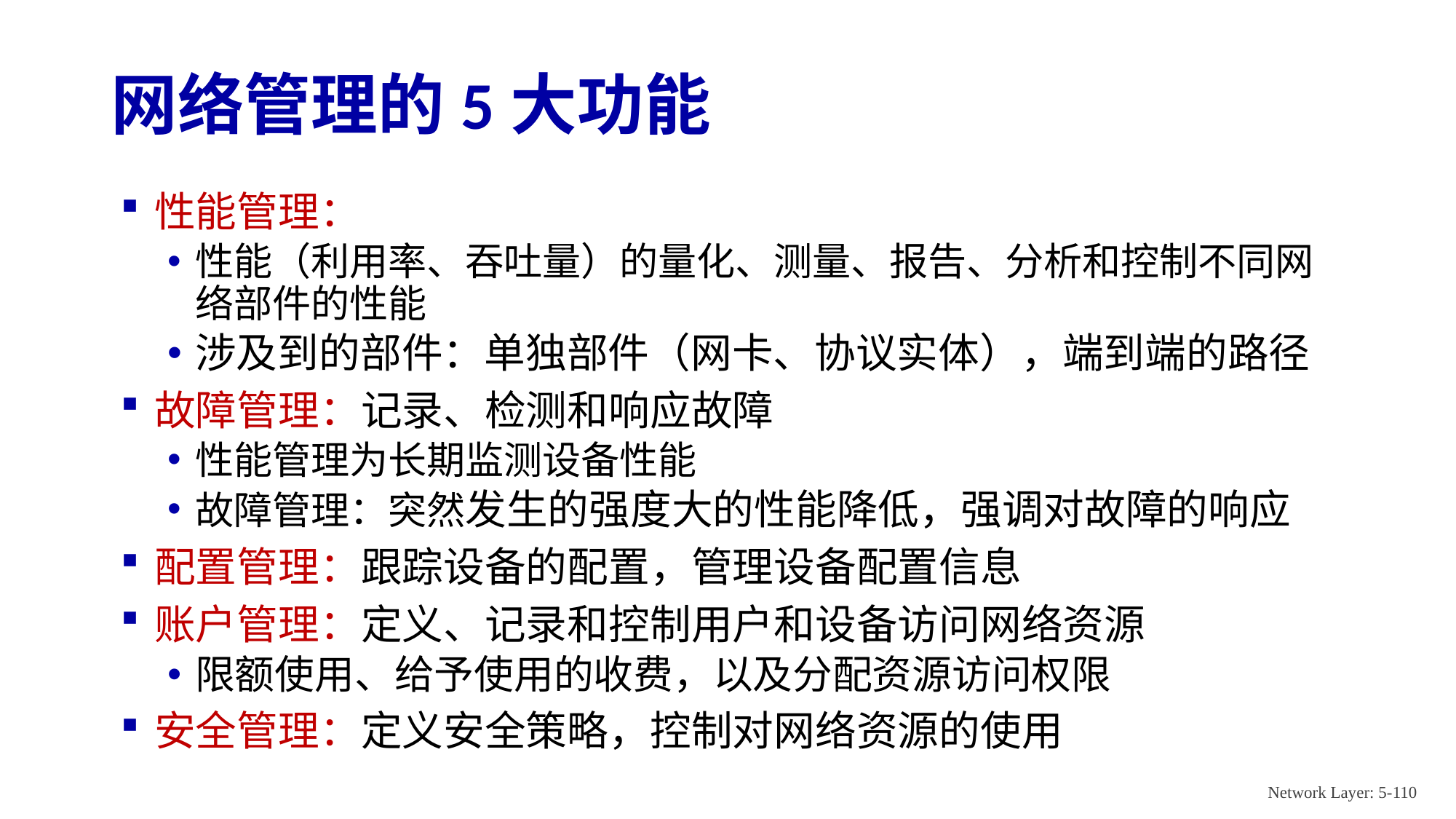

# 网络管理的5大功能
性能管理：
性能（利用率、吞吐量）的量化、测量、报告、分析和控制不同网络部件的性能
涉及到的部件：单独部件（网卡、协议实体），端到端的路径
故障管理：记录、检测和响应故障
性能管理为长期监测设备性能
故障管理：突然发生的强度大的性能降低，强调对故障的响应
配置管理：跟踪设备的配置，管理设备配置信息
账户管理：定义、记录和控制用户和设备访问网络资源
限额使用、给予使用的收费，以及分配资源访问权限
安全管理：定义安全策略，控制对网络资源的使用
Network Layer: 5-110